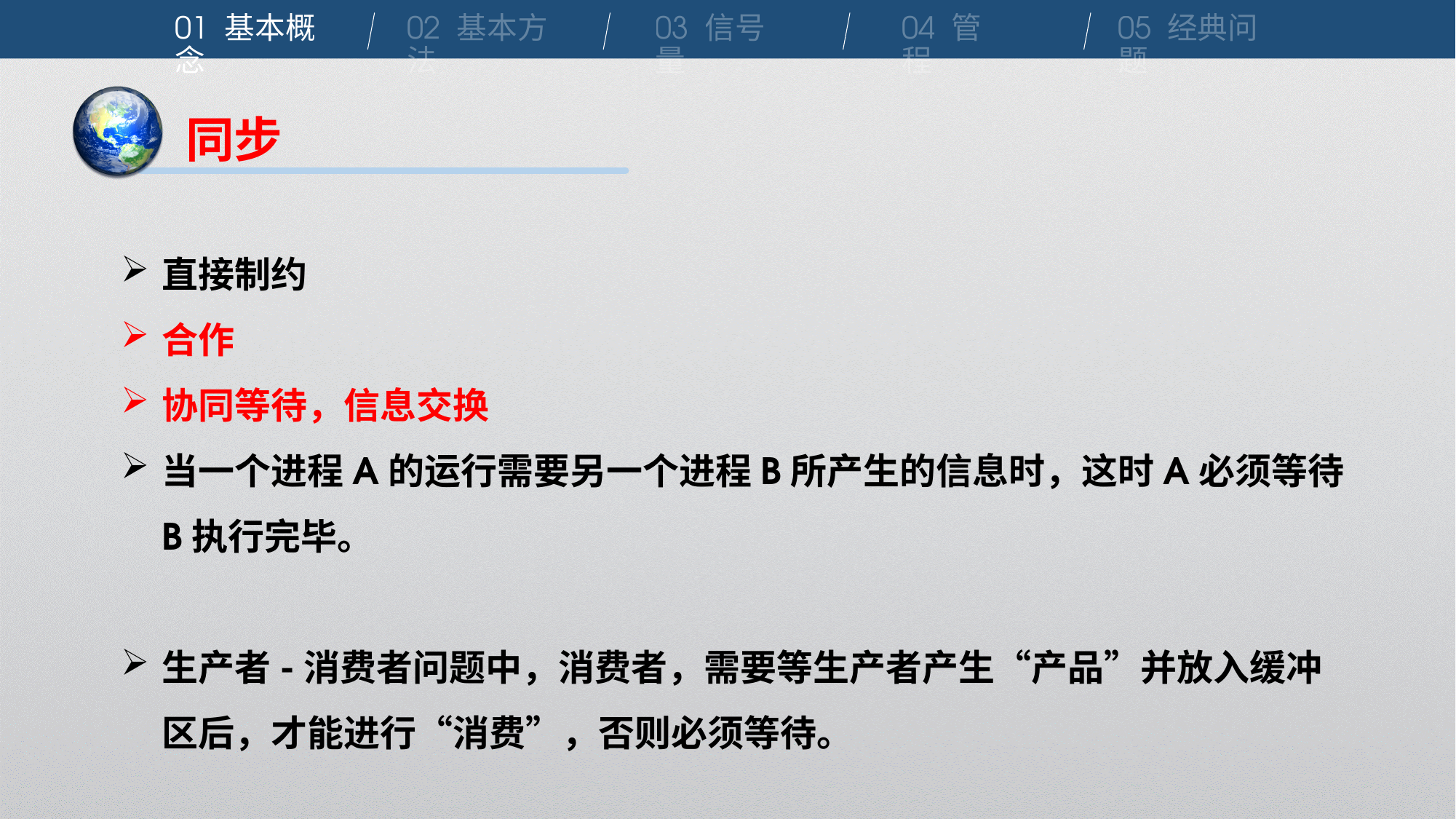

01 基本概念
02 基本方法
03 信号量
04 管程
05 经典问题
同步
直接制约
合作
协同等待，信息交换
当一个进程A的运行需要另一个进程B所产生的信息时，这时A必须等待B执行完毕。

生产者-消费者问题中，消费者，需要等生产者产生“产品”并放入缓冲区后，才能进行“消费”，否则必须等待。